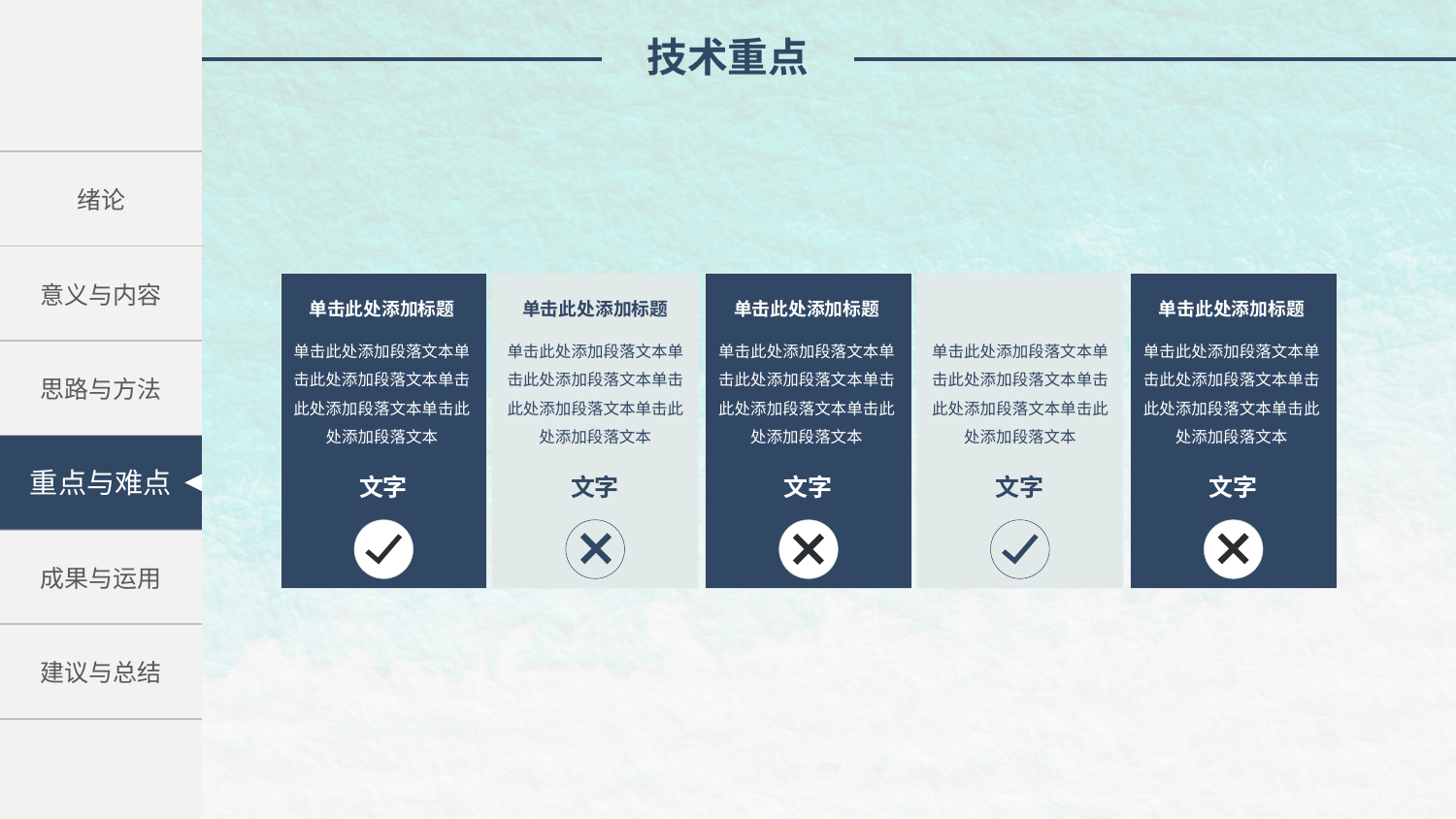

技术重点
| 绪论 |
| --- |
| 意义与内容 |
| 思路与方法 |
| 成果与应用 |
| 成果与运用 |
| 建议与总结 |

单击此处添加标题
单击此处添加段落文本单击此处添加段落文本单击此处添加段落文本单击此处添加段落文本
文字

单击此处添加标题
单击此处添加段落文本单击此处添加段落文本单击此处添加段落文本单击此处添加段落文本
文字

单击此处添加标题
单击此处添加段落文本单击此处添加段落文本单击此处添加段落文本单击此处添加段落文本
文字

单击此处添加标题
单击此处添加段落文本单击此处添加段落文本单击此处添加段落文本单击此处添加段落文本
文字

单击此处添加标题
单击此处添加段落文本单击此处添加段落文本单击此处添加段落文本单击此处添加段落文本
文字

重点与难点